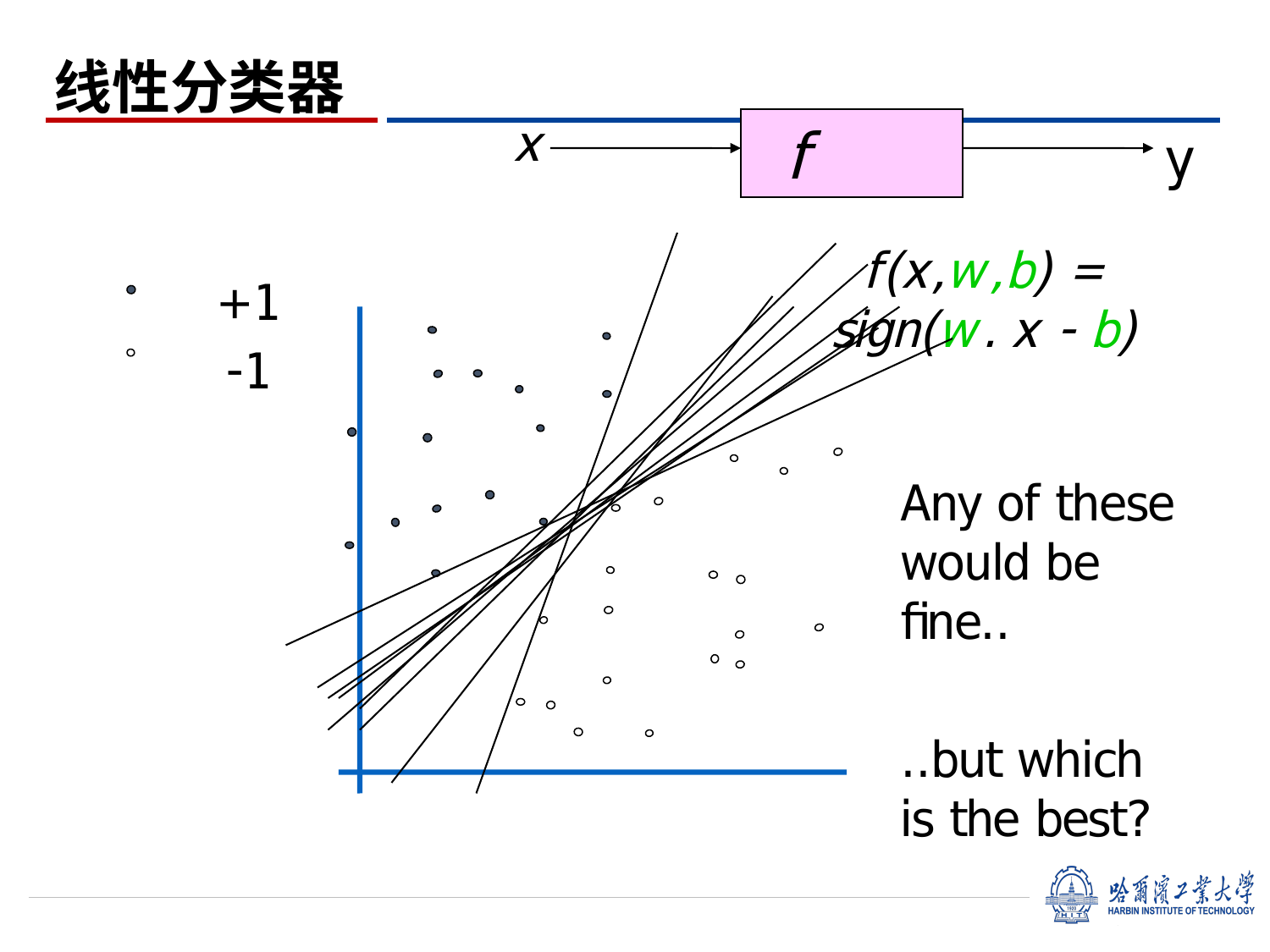

# 线性分类器
x
f
y

f(x,w,b) = sign(w. x - b)

+1
-1

Any of these would be fine..

..but which is the best?